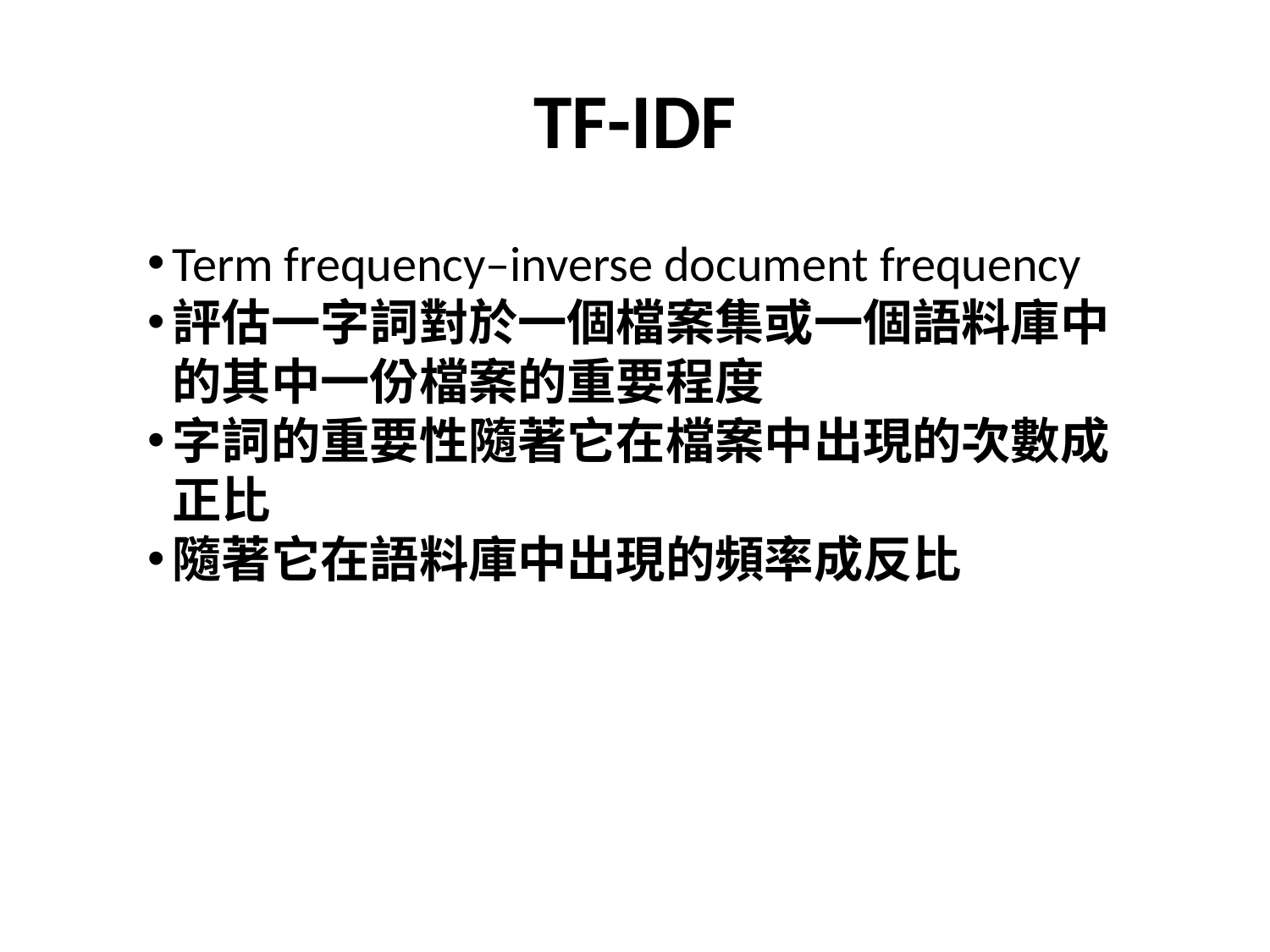

# TF-IDF
Term frequency–inverse document frequency
評估一字詞對於一個檔案集或一個語料庫中的其中一份檔案的重要程度
字詞的重要性隨著它在檔案中出現的次數成正比
隨著它在語料庫中出現的頻率成反比